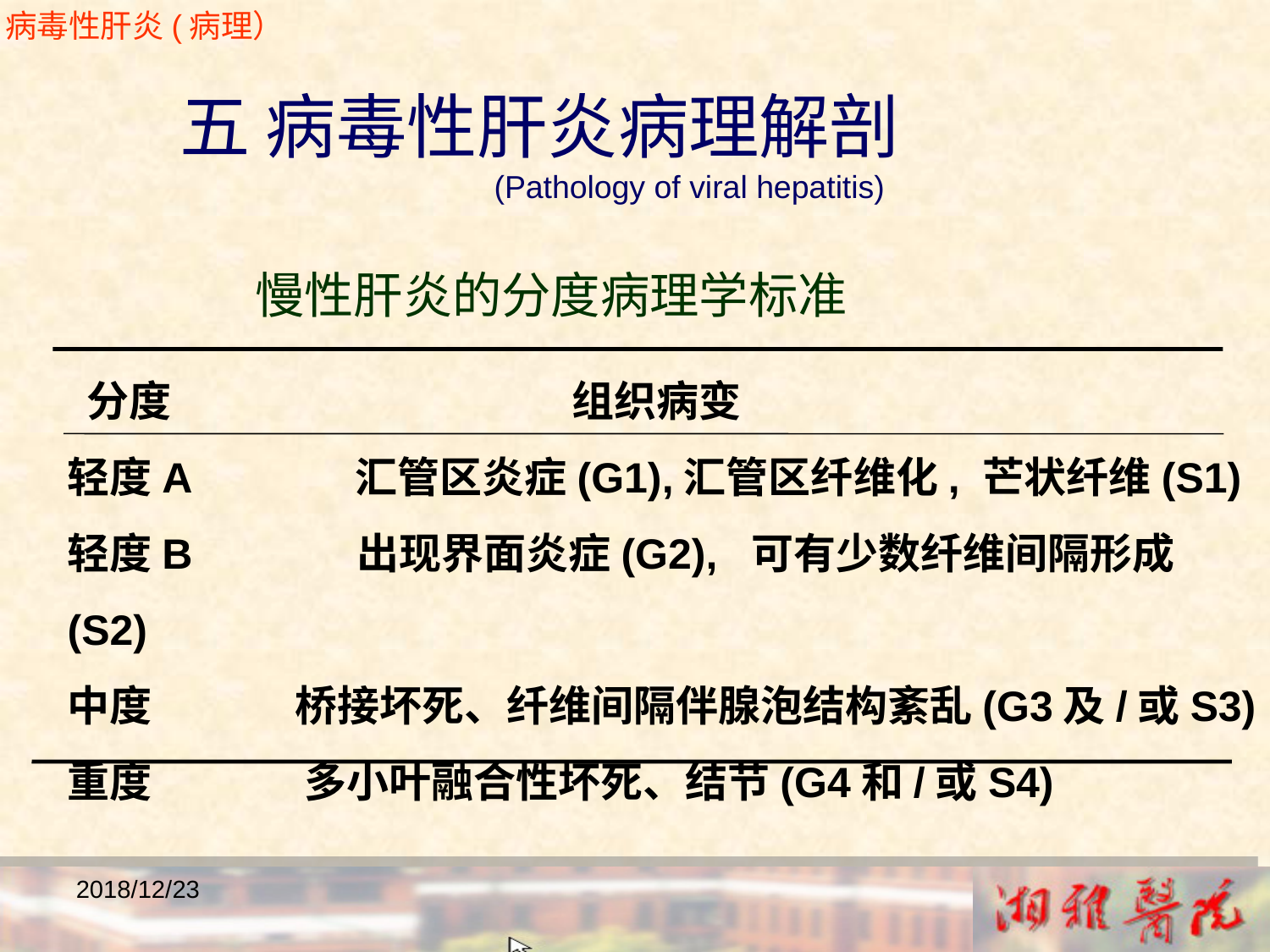

病毒性肝炎(病理）
      五 病毒性肝炎病理解剖
                                                (Pathology of viral hepatitis)
                慢性肝炎的分度病理学标准
 分度                                          组织病变
轻度A             汇管区炎症(G1),汇管区纤维化, 芒状纤维(S1)
轻度B             出现界面炎症(G2),  可有少数纤维间隔形成(S2)
中度               桥接坏死、纤维间隔伴腺泡结构紊乱(G3及/或S3)
重度                多小叶融合性坏死、结节(G4和/或S4)

2018/12/23